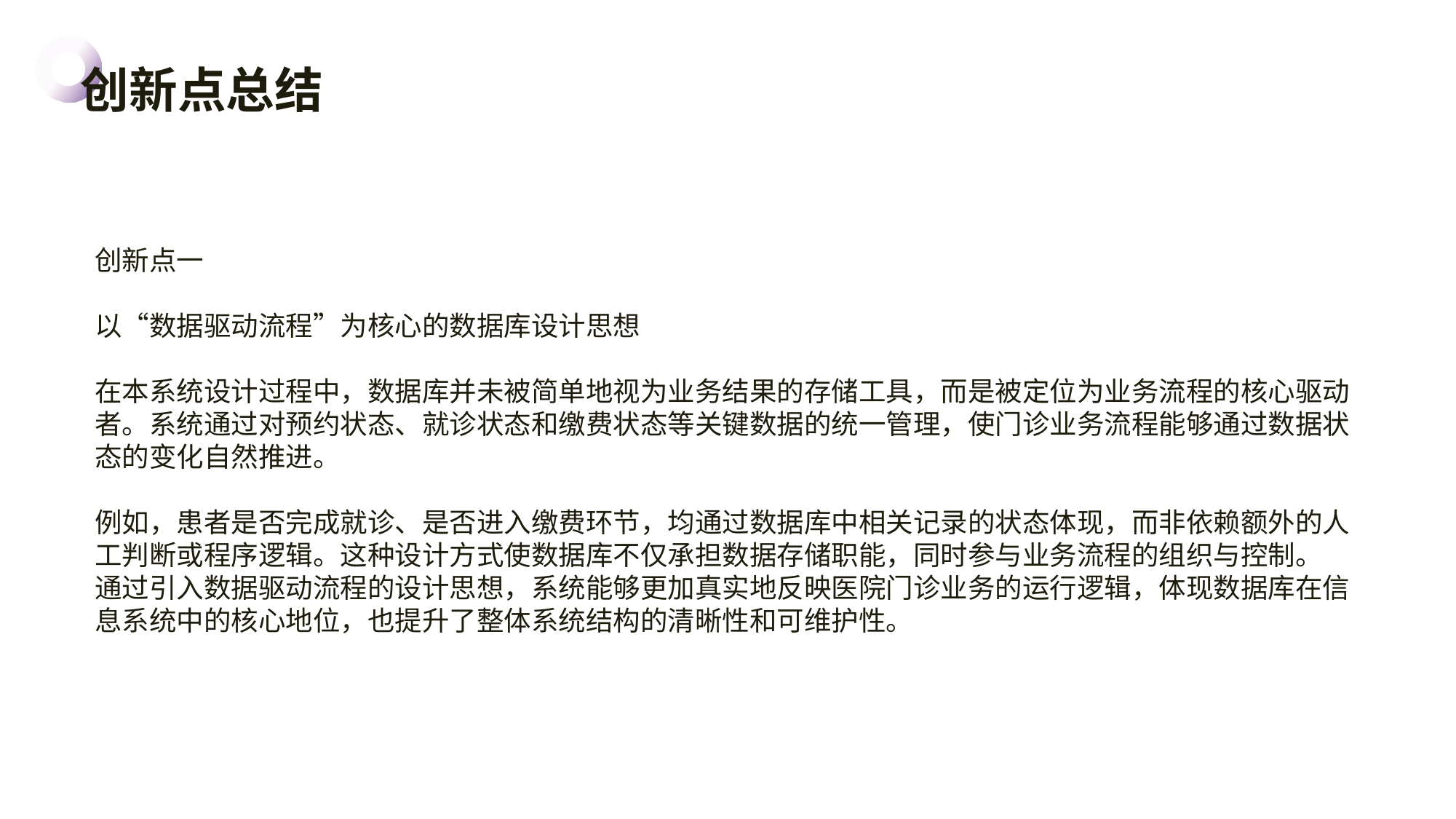

创新点总结
创新点一

以“数据驱动流程”为核心的数据库设计思想

在本系统设计过程中，数据库并未被简单地视为业务结果的存储工具，而是被定位为业务流程的核心驱动者。系统通过对预约状态、就诊状态和缴费状态等关键数据的统一管理，使门诊业务流程能够通过数据状态的变化自然推进。

例如，患者是否完成就诊、是否进入缴费环节，均通过数据库中相关记录的状态体现，而非依赖额外的人工判断或程序逻辑。这种设计方式使数据库不仅承担数据存储职能，同时参与业务流程的组织与控制。
通过引入数据驱动流程的设计思想，系统能够更加真实地反映医院门诊业务的运行逻辑，体现数据库在信息系统中的核心地位，也提升了整体系统结构的清晰性和可维护性。